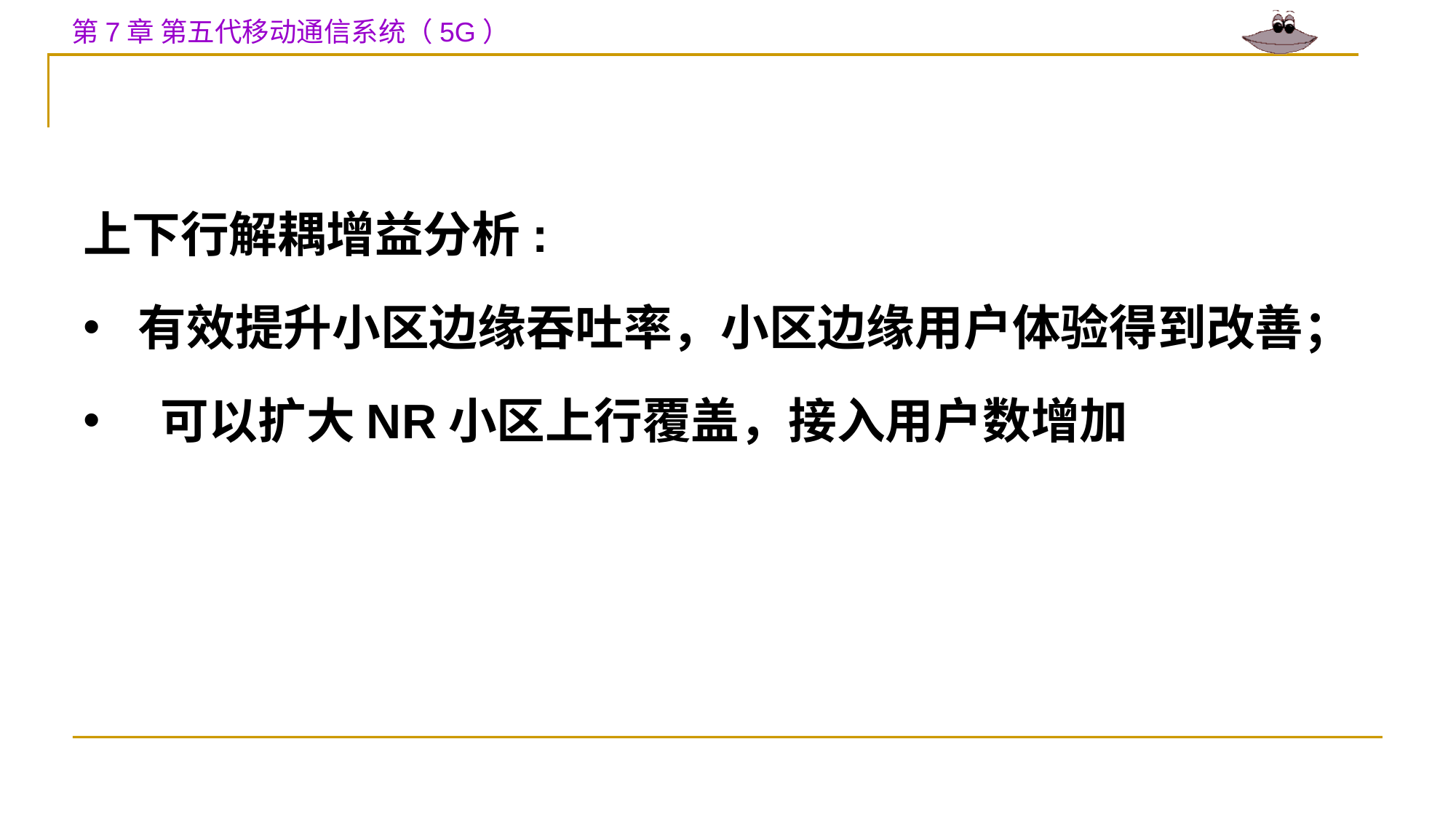

上下行解耦增益分析:
有效提升小区边缘吞吐率，小区边缘用户体验得到改善；
 可以扩大NR小区上行覆盖，接入用户数增加